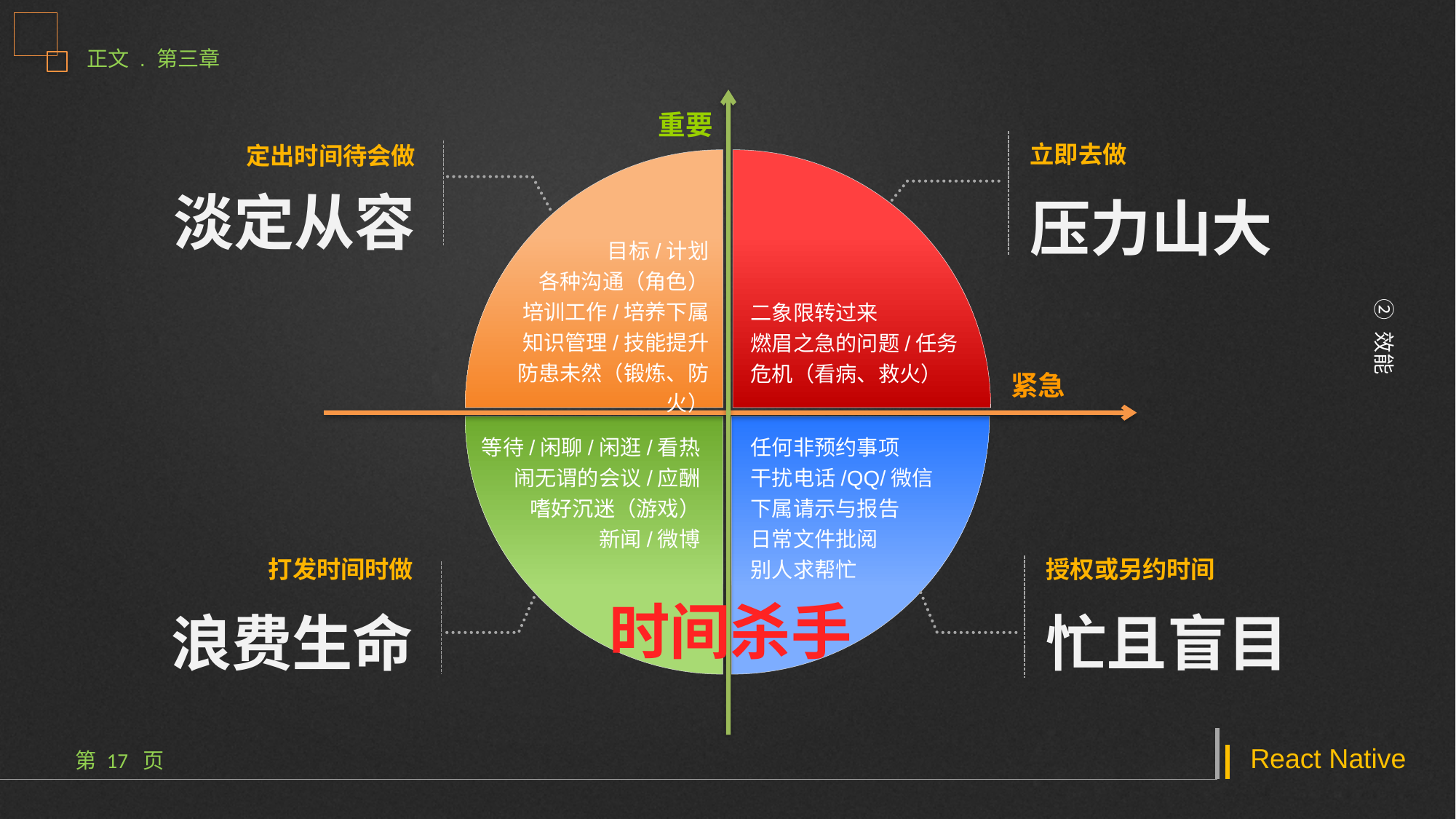

重要
立即去做
压力山大
定出时间待会做
淡定从容

目标/计划
各种沟通（角色）
培训工作/培养下属
知识管理/技能提升
防患未然（锻炼、防火）
② 效能
二象限转过来
燃眉之急的问题/任务
危机（看病、救火）
紧急
等待/闲聊/闲逛/看热闹无谓的会议/应酬
嗜好沉迷（游戏）
新闻/微博
任何非预约事项
干扰电话/QQ/微信
下属请示与报告
日常文件批阅
别人求帮忙
打发时间时做
浪费生命
授权或另约时间
忙且盲目
时间杀手